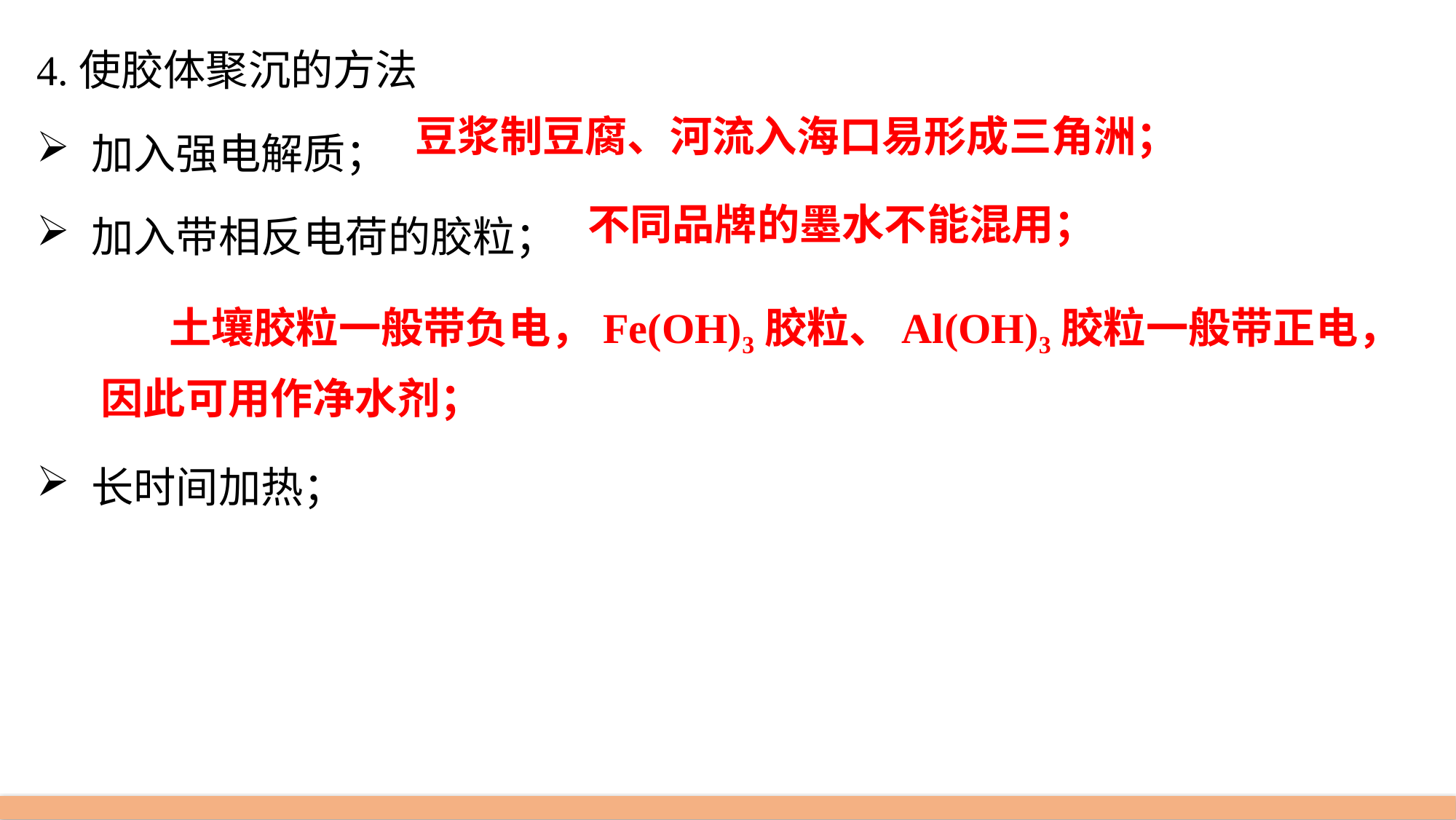

4.使胶体聚沉的方法
加入强电解质；
加入带相反电荷的胶粒；

长时间加热；
豆浆制豆腐、河流入海口易形成三角洲；
不同品牌的墨水不能混用；
      土壤胶粒一般带负电，Fe(OH)3胶粒、Al(OH)3胶粒一般带正电，因此可用作净水剂；